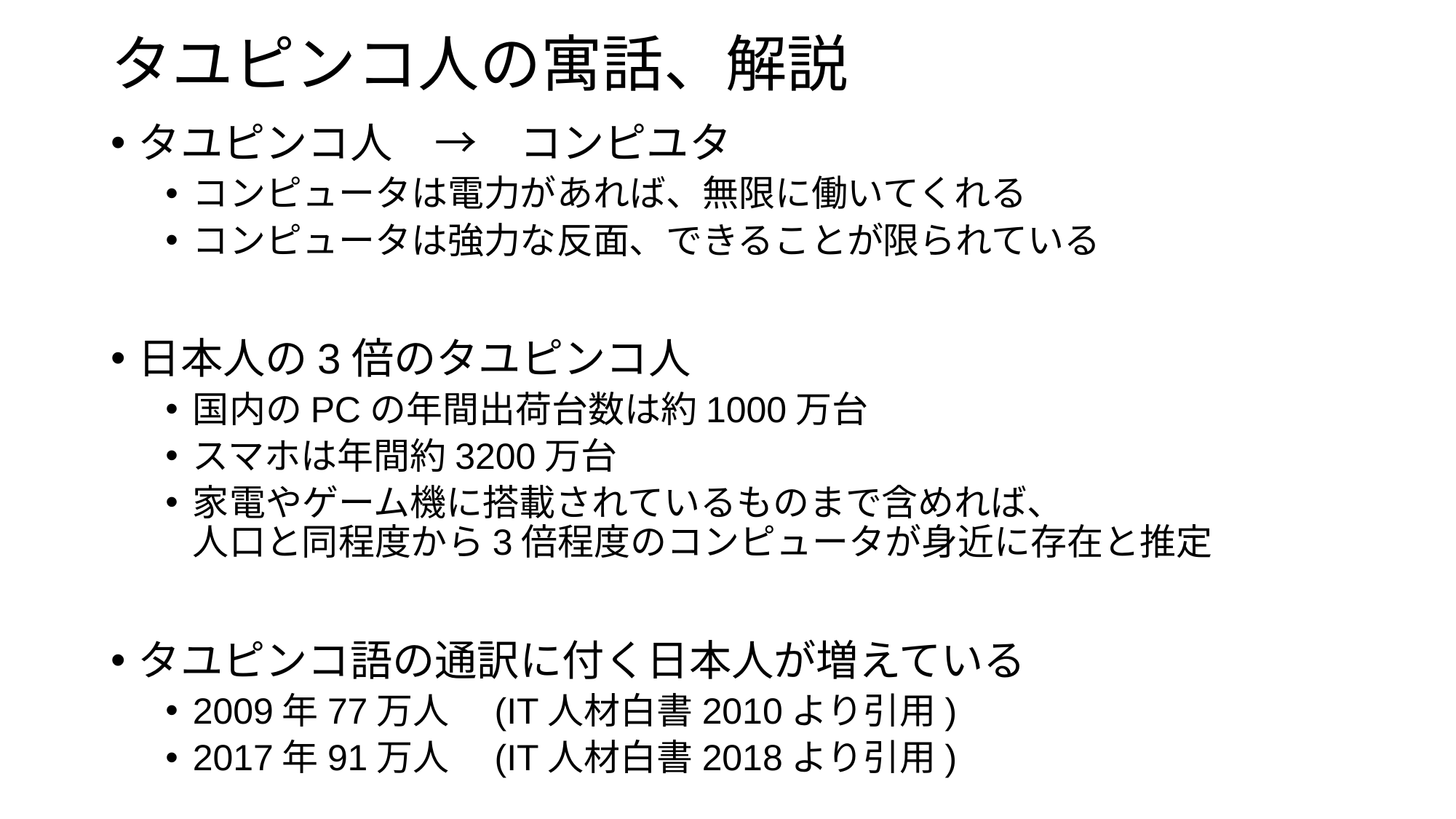

# タユピンコ人の寓話、解説
タユピンコ人　→　コンピユタ
コンピュータは電力があれば、無限に働いてくれる
コンピュータは強力な反面、できることが限られている

日本人の3倍のタユピンコ人
国内のPCの年間出荷台数は約1000万台
スマホは年間約3200万台
家電やゲーム機に搭載されているものまで含めれば、
人口と同程度から3倍程度のコンピュータが身近に存在と推定

タユピンコ語の通訳に付く日本人が増えている
2009年77万人　(IT人材白書2010より引用)
2017年91万人　(IT人材白書2018より引用)